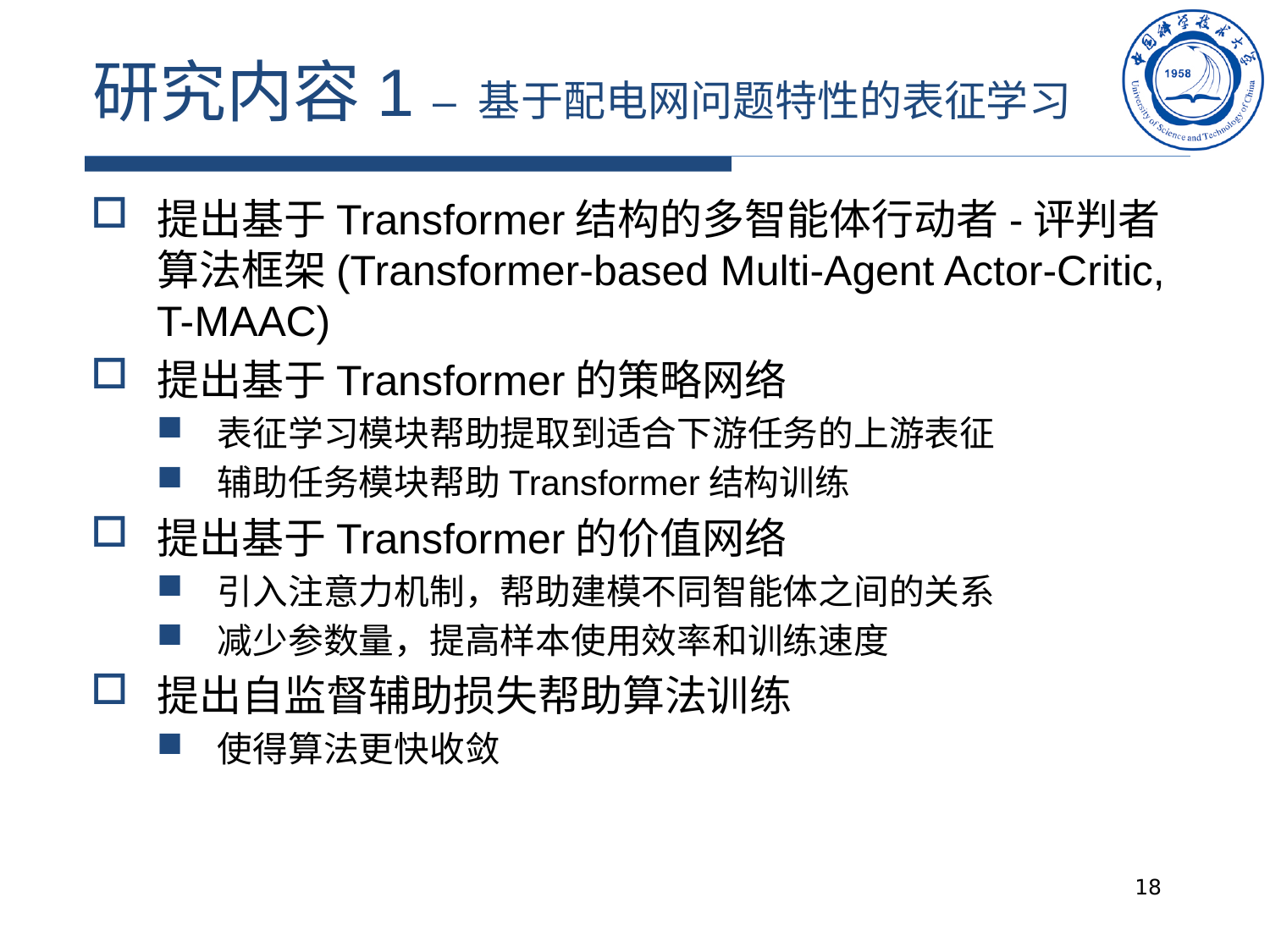

# 研究内容1 – 基于配电网问题特性的表征学习
提出基于Transformer结构的多智能体行动者-评判者算法框架(Transformer-based Multi-Agent Actor-Critic, T-MAAC)
提出基于Transformer的策略网络
表征学习模块帮助提取到适合下游任务的上游表征
辅助任务模块帮助Transformer结构训练
提出基于Transformer的价值网络
引入注意力机制，帮助建模不同智能体之间的关系
减少参数量，提高样本使用效率和训练速度
提出自监督辅助损失帮助算法训练
使得算法更快收敛
18